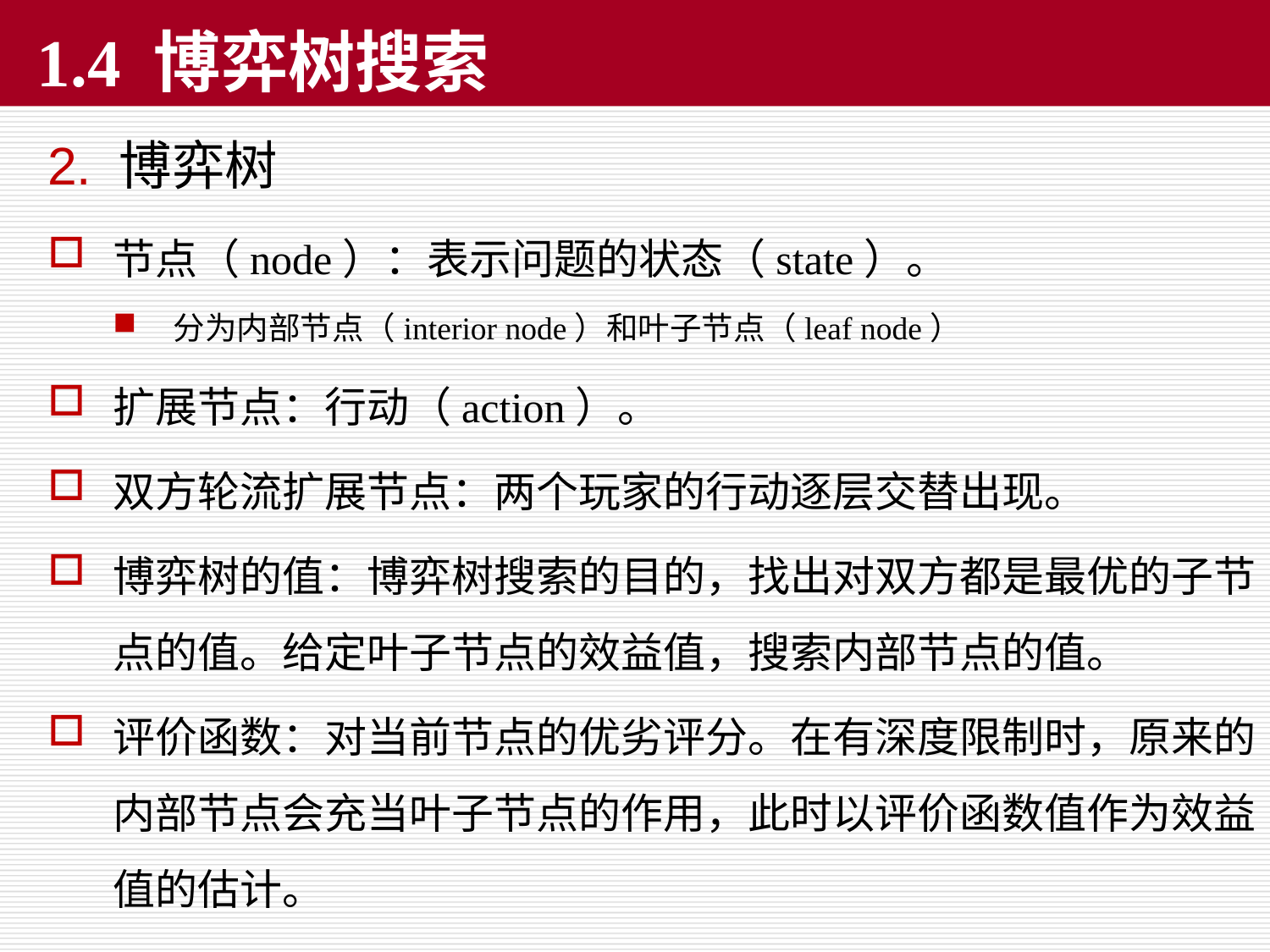

# 1.4 博弈树搜索
博弈树
节点（node）：表示问题的状态（state）。
分为内部节点（interior node）和叶子节点（leaf node）
扩展节点：行动（action）。
双方轮流扩展节点：两个玩家的行动逐层交替出现。
博弈树的值：博弈树搜索的目的，找出对双方都是最优的子节点的值。给定叶子节点的效益值，搜索内部节点的值。
评价函数：对当前节点的优劣评分。在有深度限制时，原来的内部节点会充当叶子节点的作用，此时以评价函数值作为效益值的估计。

24